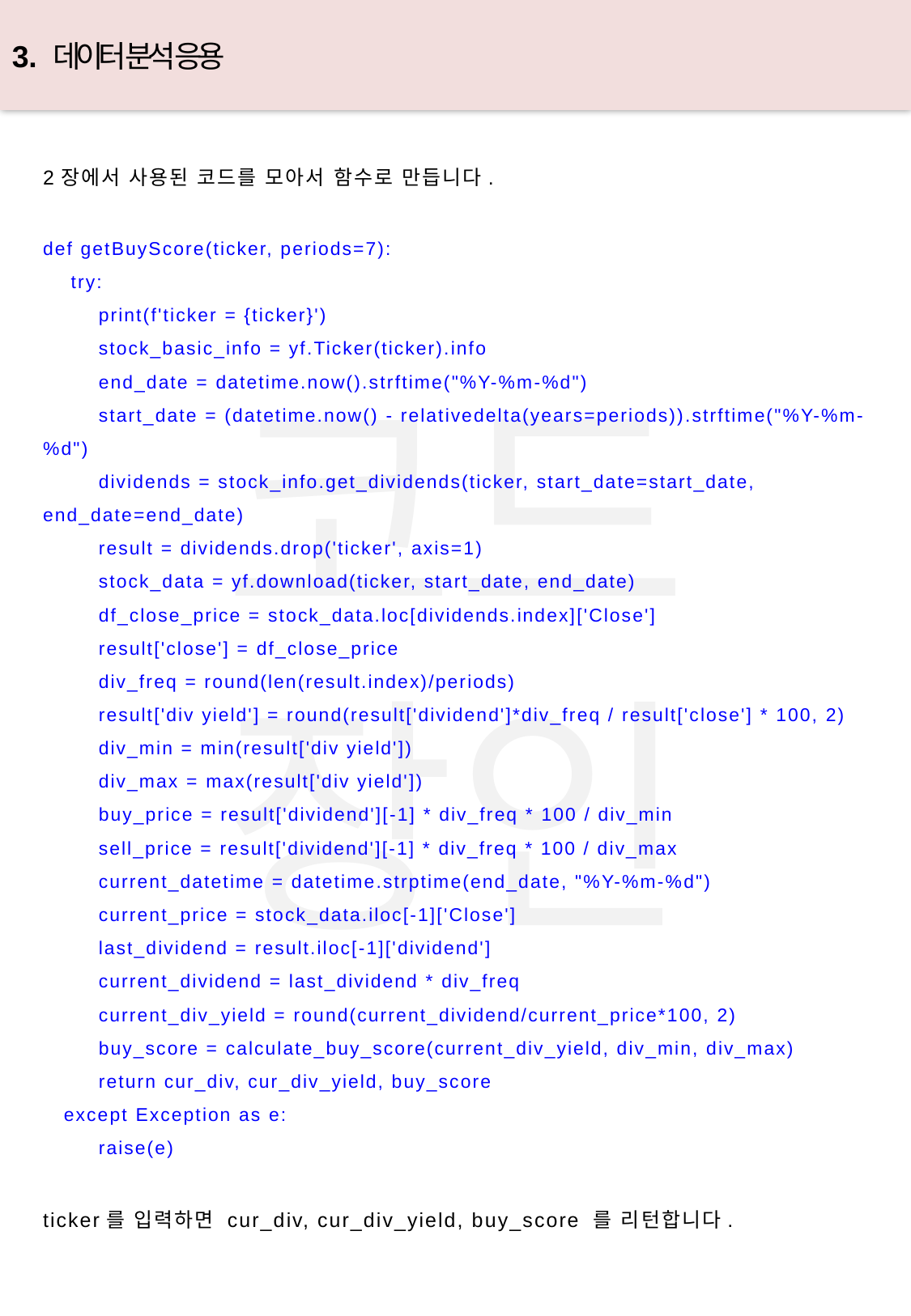

3. 데이터 분석 응용
2장에서 사용된 코드를 모아서 함수로 만듭니다.

def getBuyScore(ticker, periods=7):
    try:
        print(f'ticker = {ticker}')
        stock_basic_info = yf.Ticker(ticker).info
        end_date = datetime.now().strftime("%Y-%m-%d")
        start_date = (datetime.now() - relativedelta(years=periods)).strftime("%Y-%m-%d")
        dividends = stock_info.get_dividends(ticker, start_date=start_date, end_date=end_date)
        result = dividends.drop('ticker', axis=1)
        stock_data = yf.download(ticker, start_date, end_date)
        df_close_price = stock_data.loc[dividends.index]['Close']
        result['close'] = df_close_price
        div_freq = round(len(result.index)/periods)
        result['div yield'] = round(result['dividend']*div_freq / result['close'] * 100, 2)
        div_min = min(result['div yield'])
        div_max = max(result['div yield'])
        buy_price = result['dividend'][-1] * div_freq * 100 / div_min
        sell_price = result['dividend'][-1] * div_freq * 100 / div_max
        current_datetime = datetime.strptime(end_date, "%Y-%m-%d")
        current_price = stock_data.iloc[-1]['Close']
        last_dividend = result.iloc[-1]['dividend']
        current_dividend = last_dividend * div_freq
        current_div_yield = round(current_dividend/current_price*100, 2)
        buy_score = calculate_buy_score(current_div_yield, div_min, div_max)
        return cur_div, cur_div_yield, buy_score
   except Exception as e:
        raise(e)

ticker를 입력하면 cur_div, cur_div_yield, buy_score 를 리턴합니다.